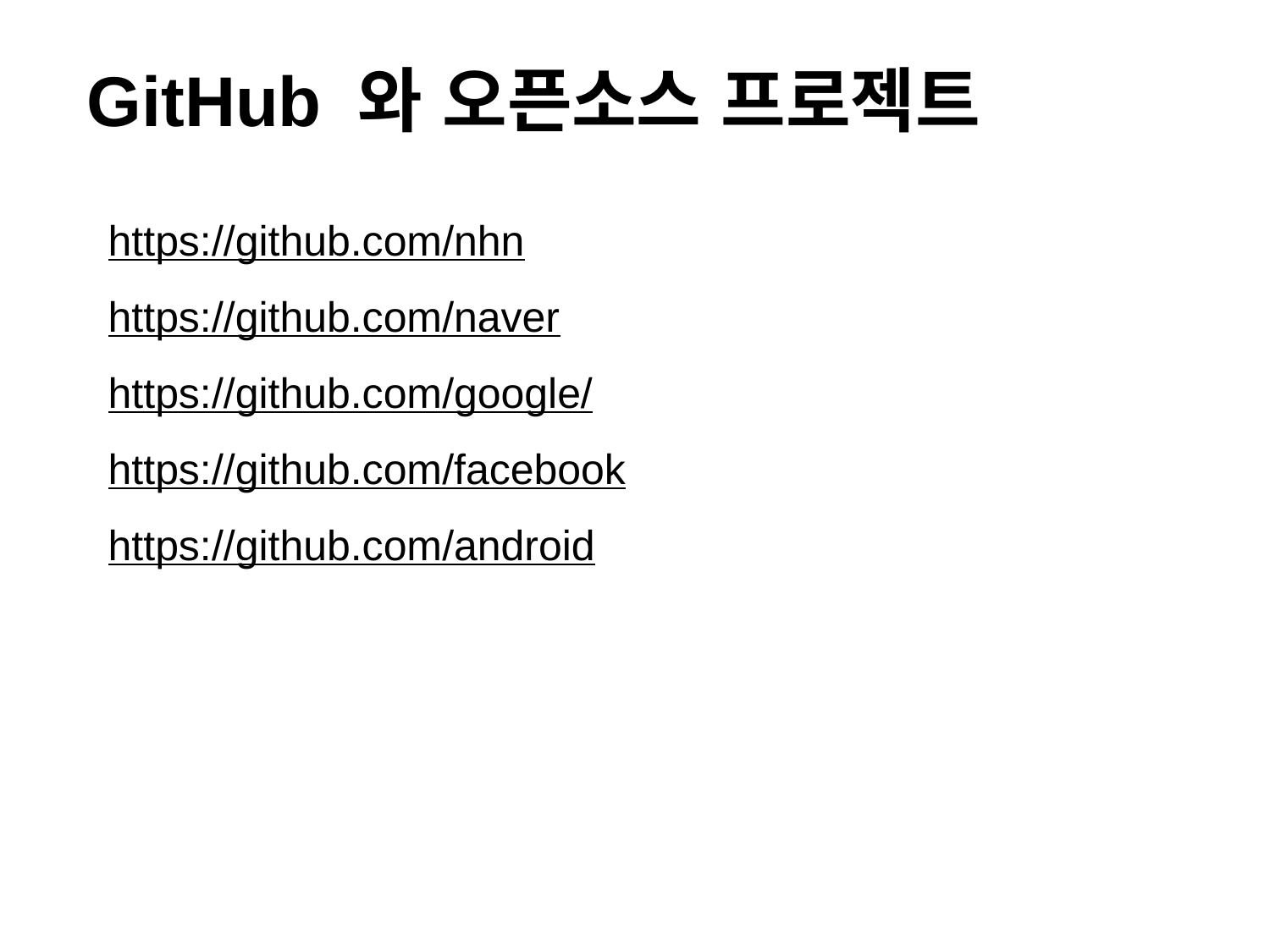

GitHub 와 오픈소스 프로젝트
https://github.com/nhn
https://github.com/naver
https://github.com/google/
https://github.com/facebook
https://github.com/android